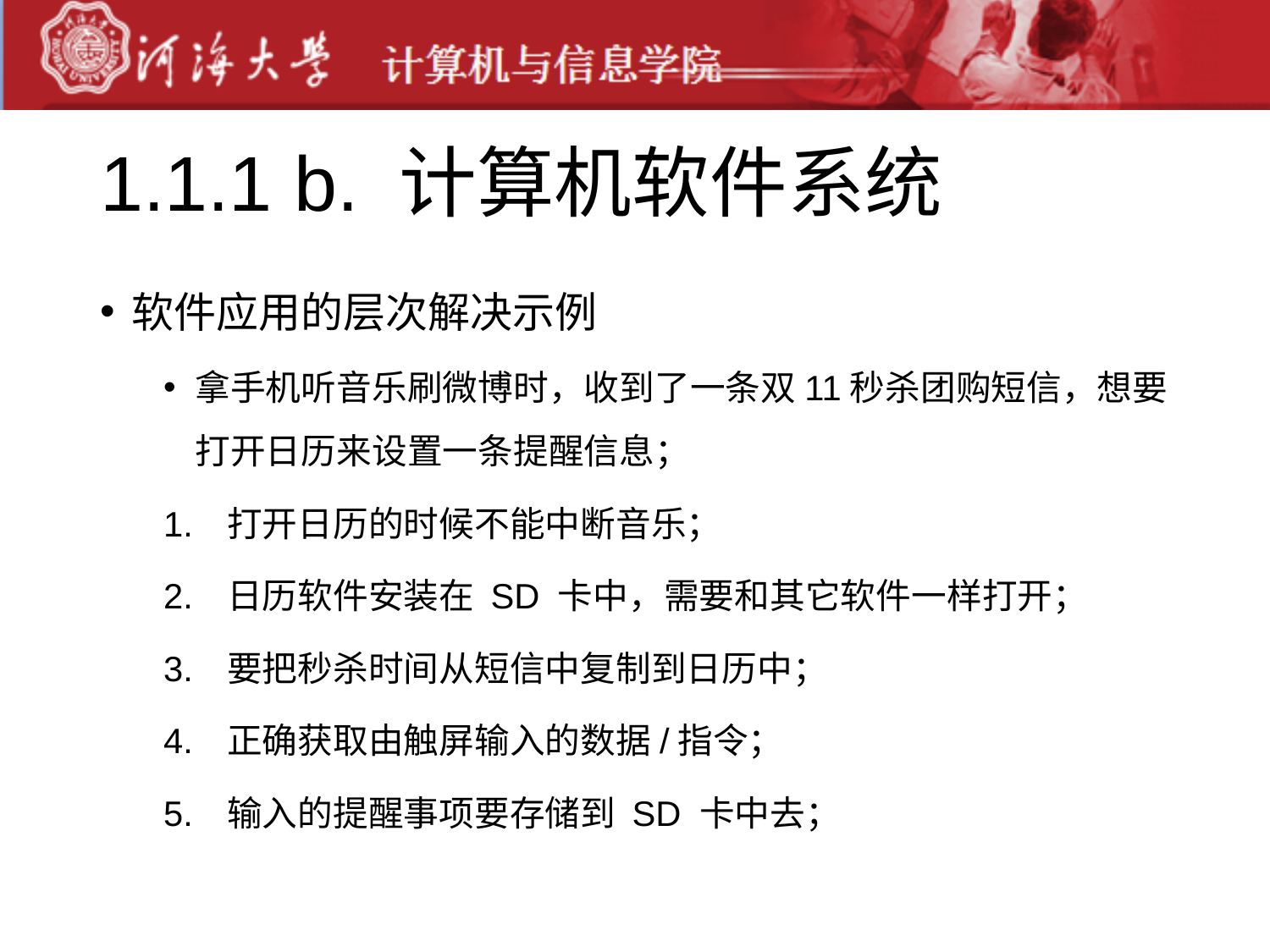

# 1.1.1 b. 计算机软件系统
软件应用的层次解决示例
拿手机听音乐刷微博时，收到了一条双11秒杀团购短信，想要打开日历来设置一条提醒信息；
打开日历的时候不能中断音乐；
日历软件安装在 SD 卡中，需要和其它软件一样打开；
要把秒杀时间从短信中复制到日历中；
正确获取由触屏输入的数据/指令；
输入的提醒事项要存储到 SD 卡中去；